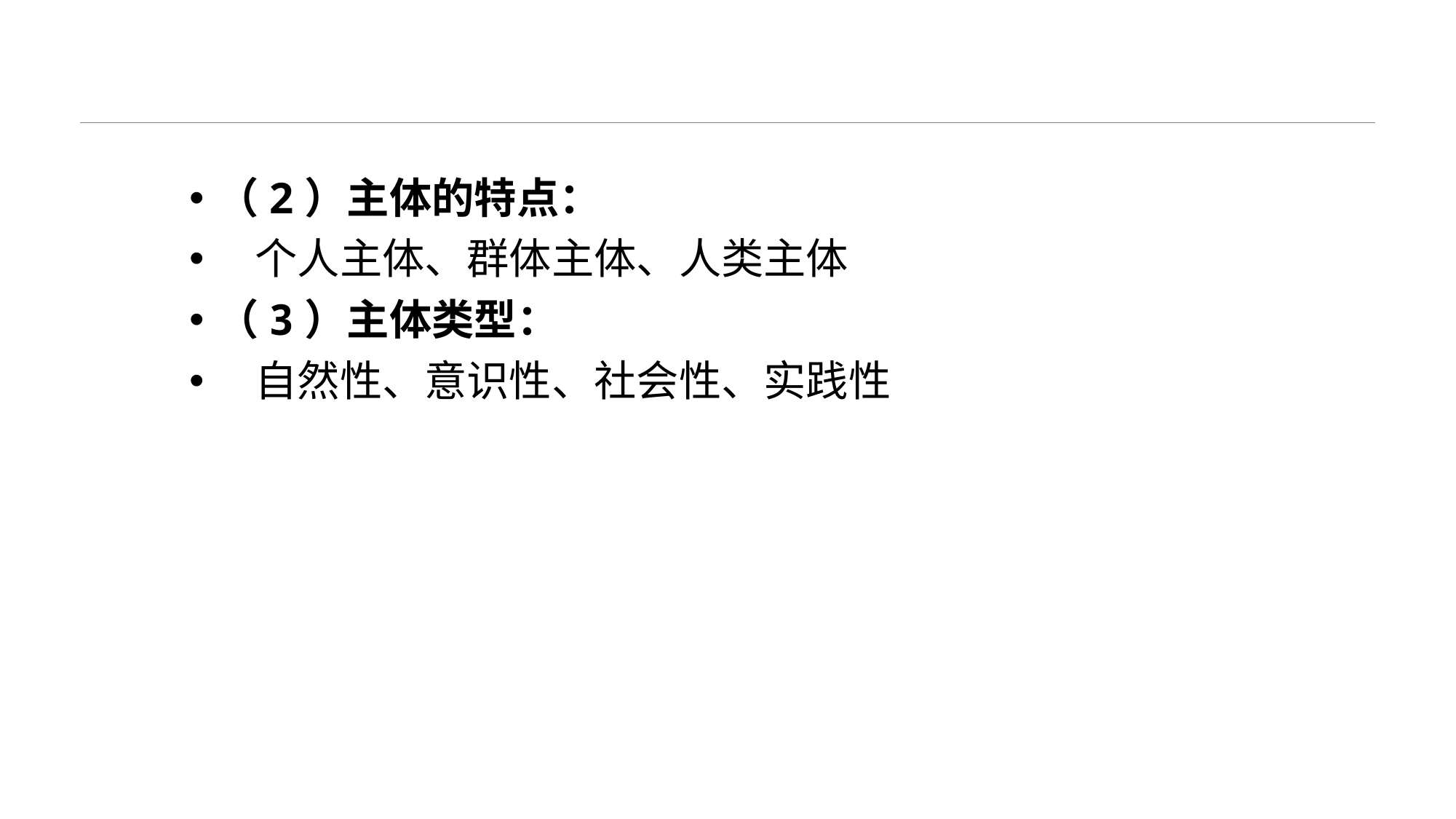

#
（2）主体的特点：
   个人主体、群体主体、人类主体
（3）主体类型：
   自然性、意识性、社会性、实践性